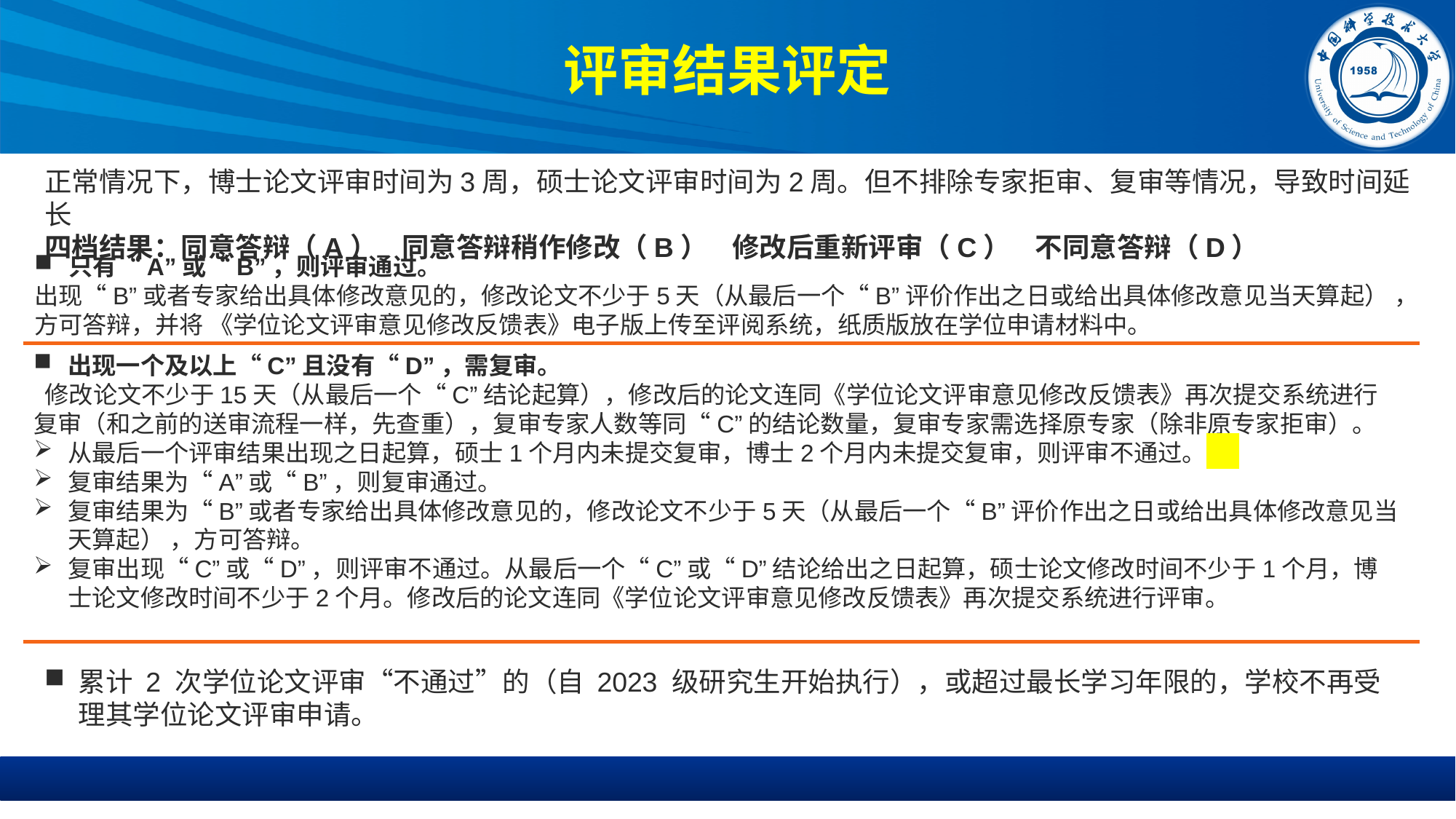

# 评审结果评定
正常情况下，博士论文评审时间为3周，硕士论文评审时间为2周。但不排除专家拒审、复审等情况，导致时间延长
四档结果：同意答辩（A）    同意答辩稍作修改（B）    修改后重新评审（C）    不同意答辩（D）
只有“A”或“B”，则评审通过。
出现“B”或者专家给出具体修改意见的，修改论文不少于5天（从最后一个“B”评价作出之日或给出具体修改意见当天算起） ，方可答辩，并将 《学位论文评审意见修改反馈表》电子版上传至评阅系统，纸质版放在学位申请材料中。
出现一个及以上“C”且没有“D”，需复审。
 修改论文不少于15天（从最后一个“C”结论起算），修改后的论文连同《学位论文评审意见修改反馈表》再次提交系统进行复审（和之前的送审流程一样，先查重），复审专家人数等同“C”的结论数量，复审专家需选择原专家（除非原专家拒审）。
从最后一个评审结果出现之日起算，硕士1个月内未提交复审，博士2个月内未提交复审，则评审不通过。
复审结果为“A”或“B”，则复审通过。
复审结果为“B”或者专家给出具体修改意见的，修改论文不少于5天（从最后一个“B”评价作出之日或给出具体修改意见当天算起） ，方可答辩。
复审出现“C”或“D”，则评审不通过。从最后一个“C”或“D”结论给出之日起算，硕士论文修改时间不少于1个月，博士论文修改时间不少于2个月。修改后的论文连同《学位论文评审意见修改反馈表》再次提交系统进行评审。

累计 2 次学位论文评审“不通过”的（自 2023 级研究生开始执行），或超过最长学习年限的，学校不再受理其学位论文评审申请。